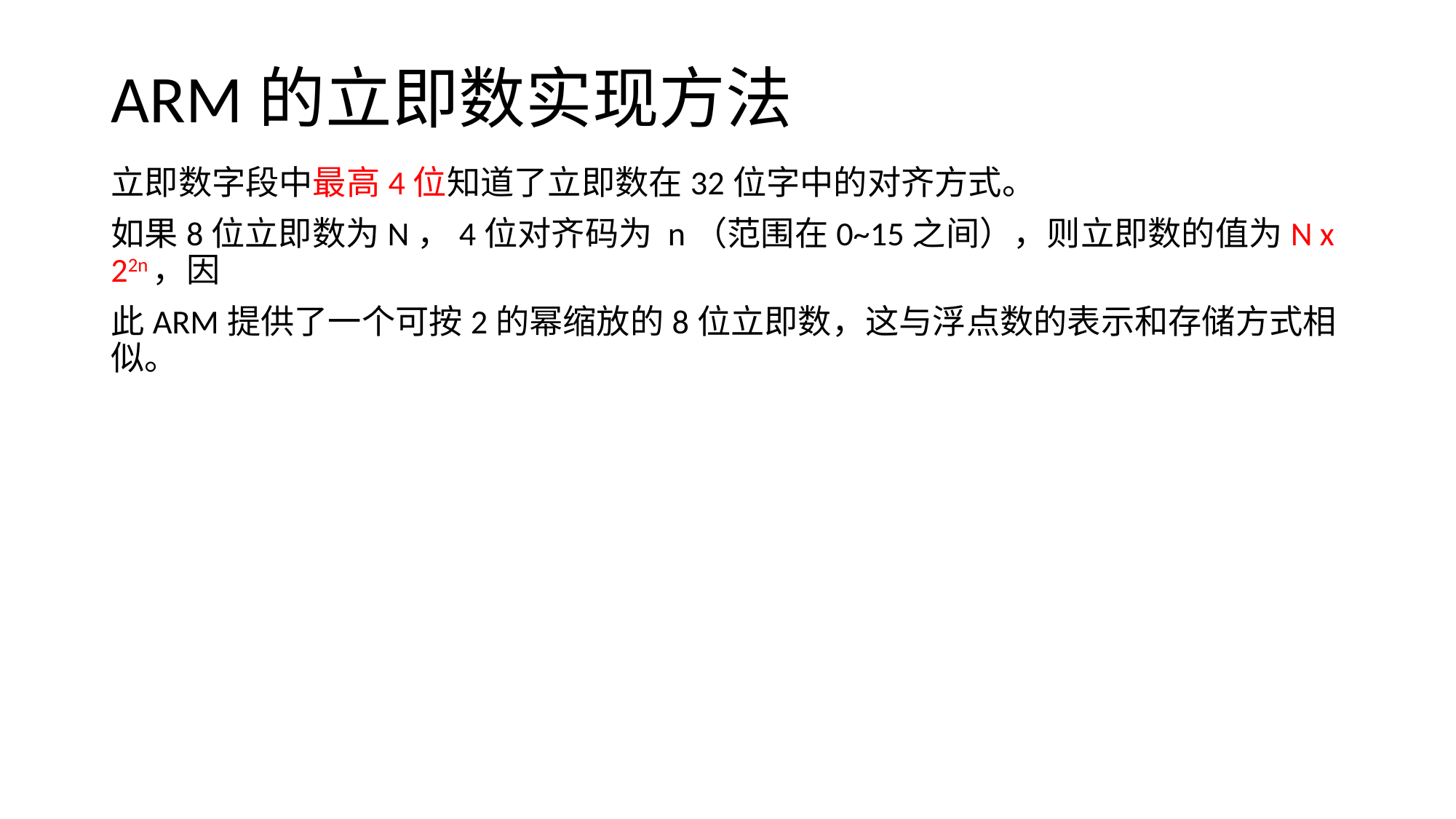

# ARM的立即数实现方法
立即数字段中最高4位知道了立即数在32位字中的对齐方式。
如果8位立即数为N，4位对齐码为 n（范围在0~15之间），则立即数的值为N x 22n，因
此ARM提供了一个可按2的幂缩放的8位立即数，这与浮点数的表示和存储方式相似。